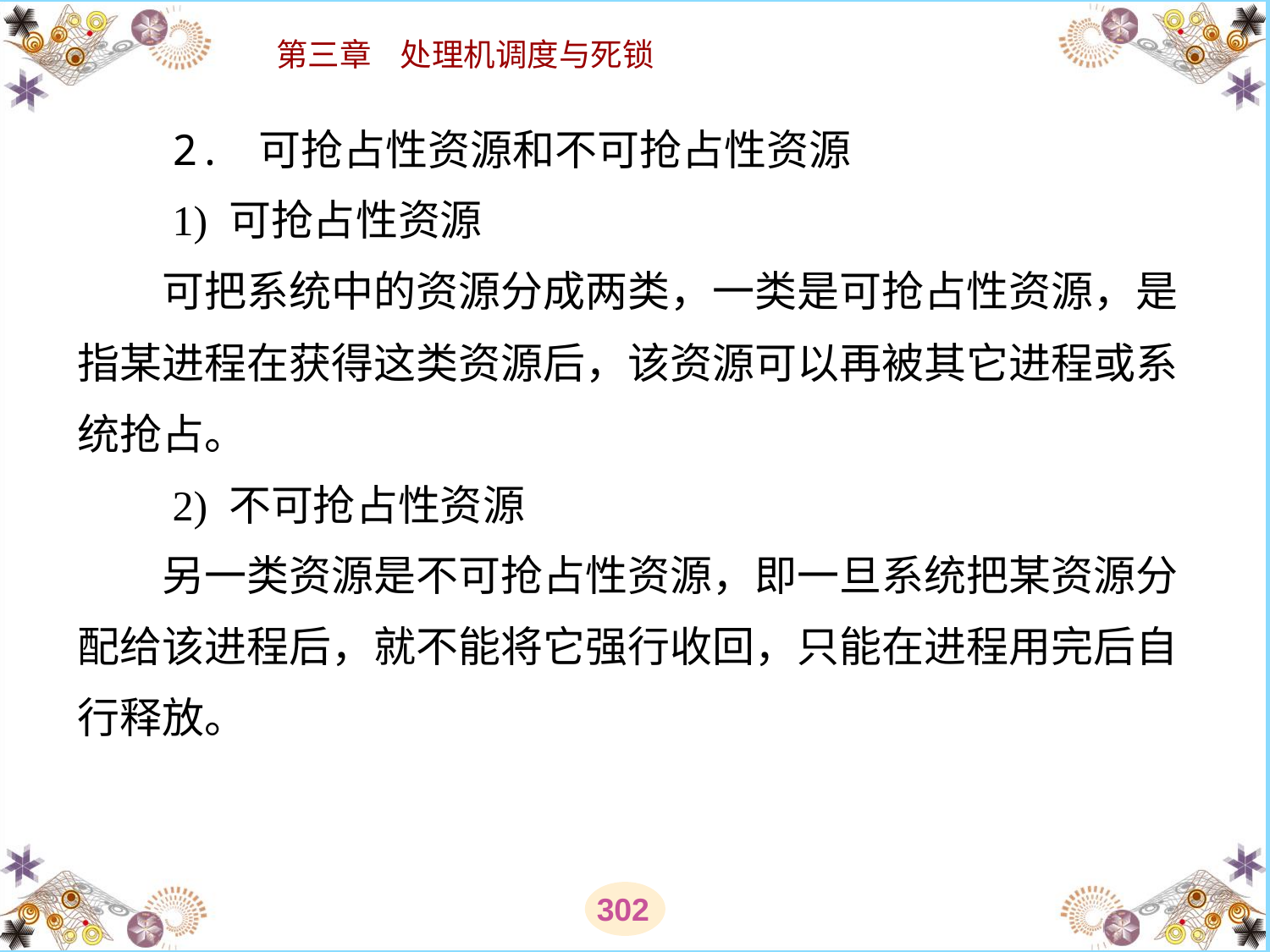

# 2. 可抢占性资源和不可抢占性资源 　　1) 可抢占性资源 　　可把系统中的资源分成两类，一类是可抢占性资源，是指某进程在获得这类资源后，该资源可以再被其它进程或系统抢占。 　　2) 不可抢占性资源 　　另一类资源是不可抢占性资源，即一旦系统把某资源分配给该进程后，就不能将它强行收回，只能在进程用完后自行释放。